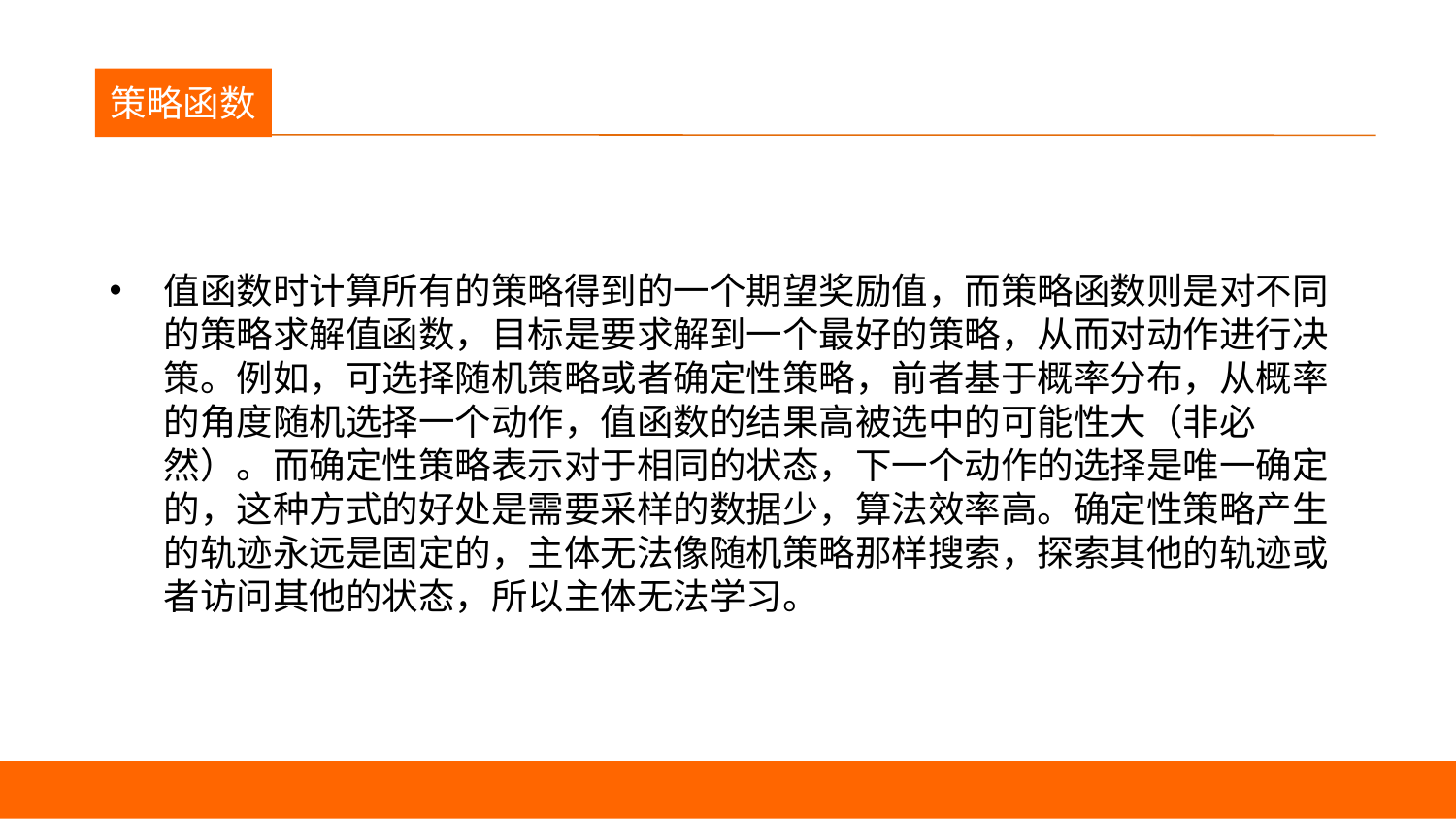

议程
策略函数

值函数时计算所有的策略得到的一个期望奖励值，而策略函数则是对不同的策略求解值函数，目标是要求解到一个最好的策略，从而对动作进行决策。例如，可选择随机策略或者确定性策略，前者基于概率分布，从概率的角度随机选择一个动作，值函数的结果高被选中的可能性大（非必然）。而确定性策略表示对于相同的状态，下一个动作的选择是唯一确定的，这种方式的好处是需要采样的数据少，算法效率高。确定性策略产生的轨迹永远是固定的，主体无法像随机策略那样搜索，探索其他的轨迹或者访问其他的状态，所以主体无法学习。